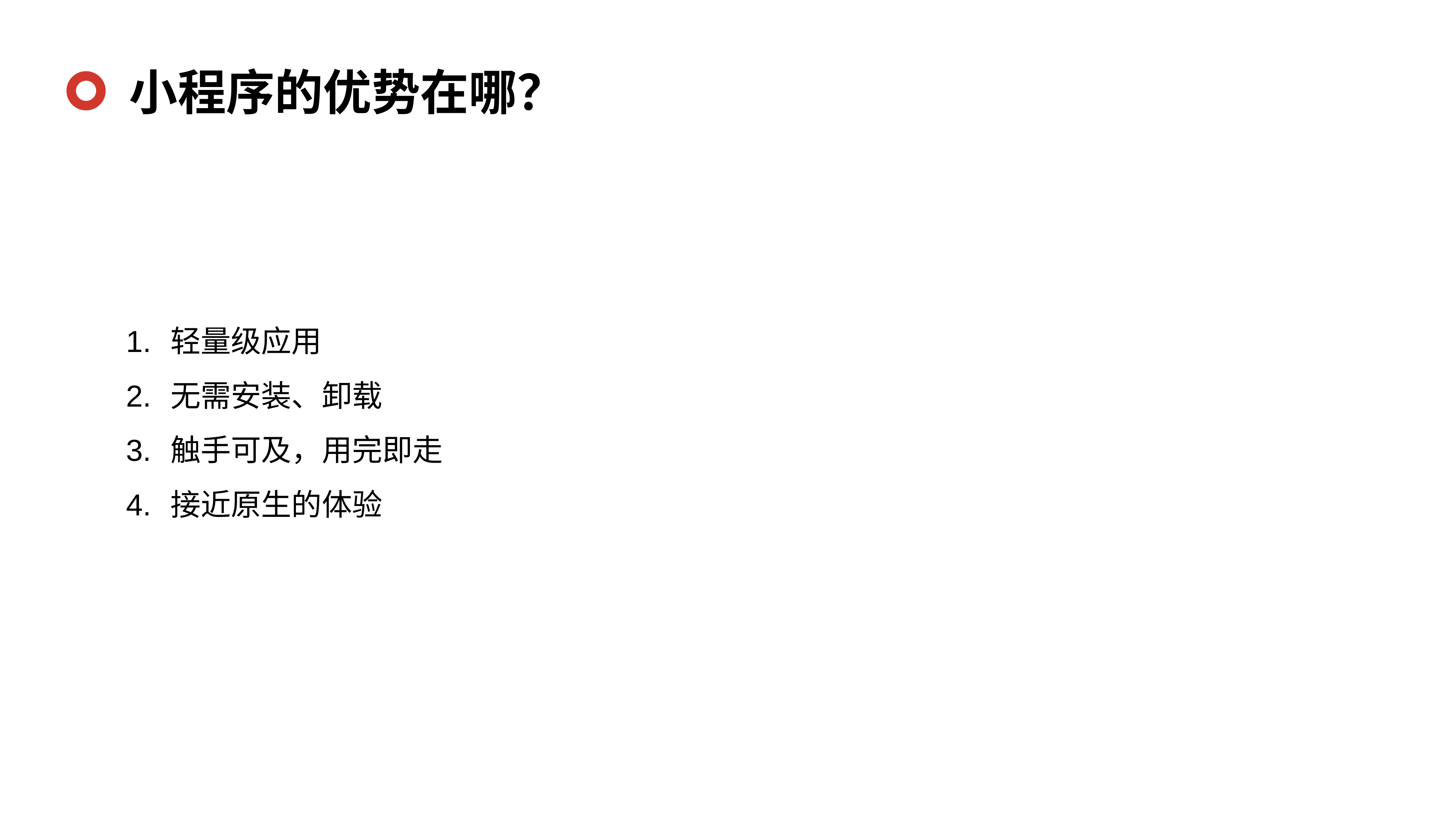

小程序的优势在哪？

轻量级应用
无需安装、卸载
触手可及，用完即走
接近原生的体验